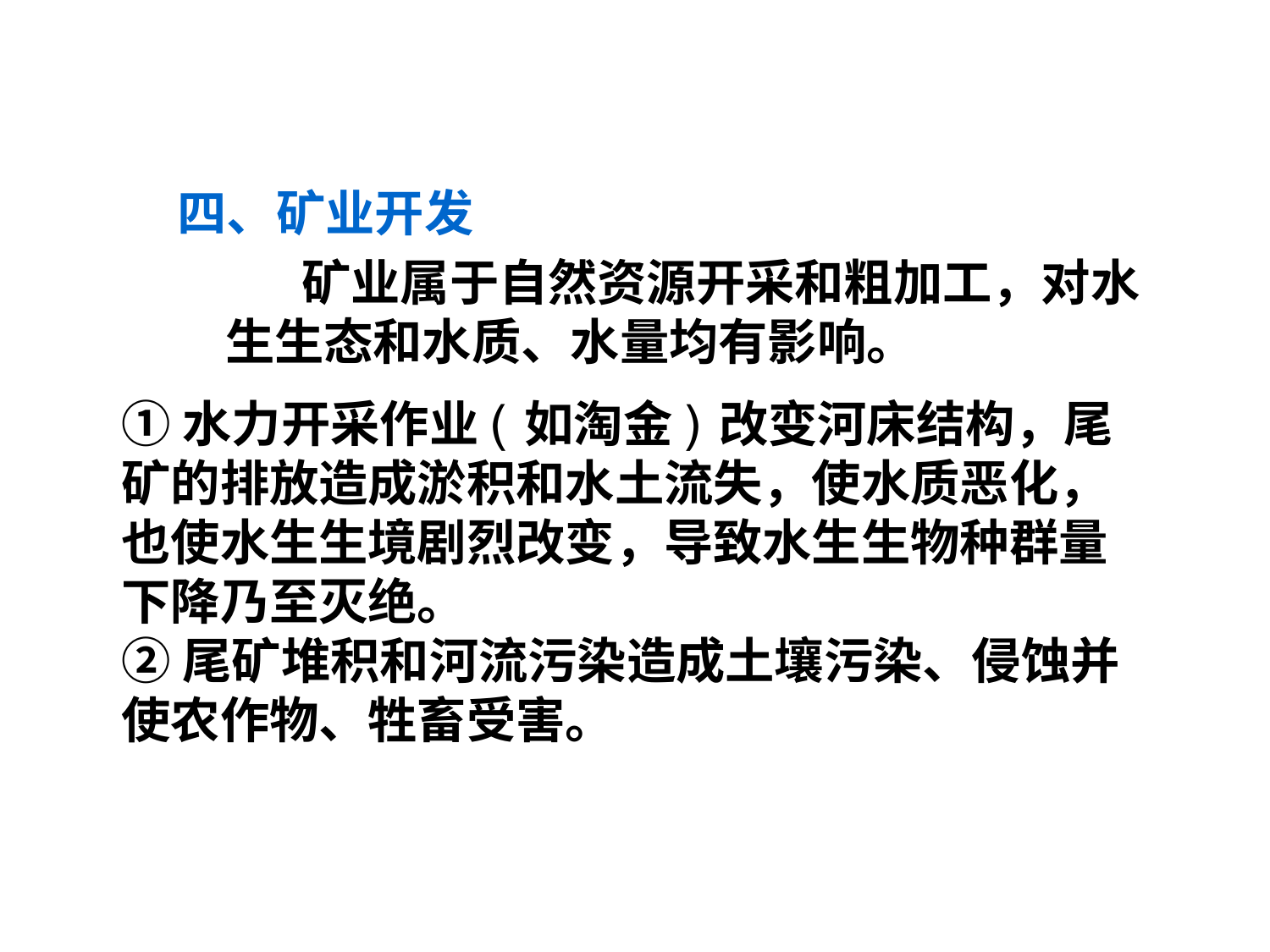

四、矿业开发
          矿业属于自然资源开采和粗加工，对水生生态和水质、水量均有影响。
①水力开采作业(如淘金)改变河床结构，尾矿的排放造成淤积和水土流失，使水质恶化，也使水生生境剧烈改变，导致水生生物种群量下降乃至灭绝。
②尾矿堆积和河流污染造成土壤污染、侵蚀并使农作物、牲畜受害。